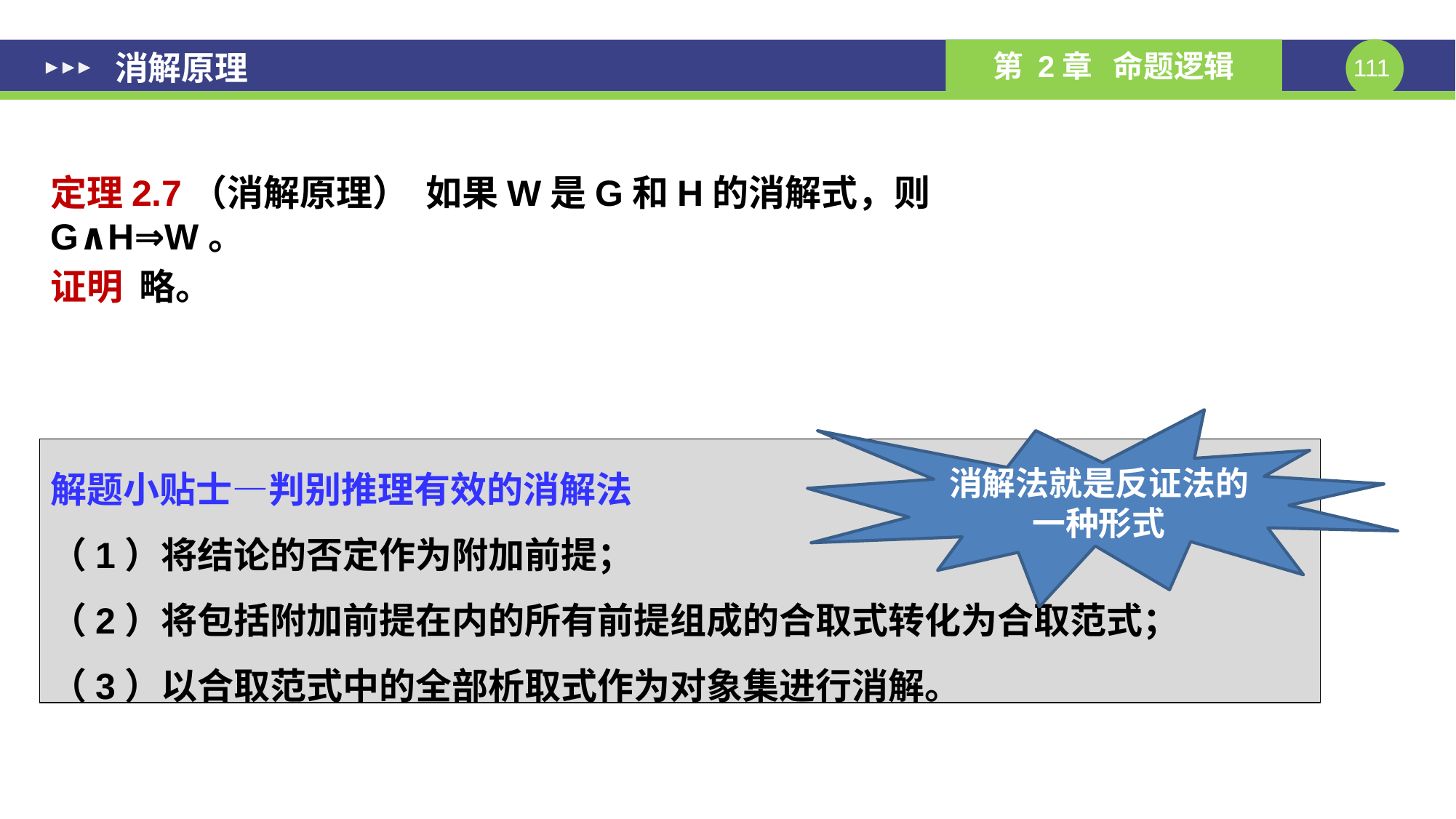

消解原理
定理2.7（消解原理）  如果W是G和H的消解式，则G∧H⇒W。
证明  略。
消解法就是反证法的一种形式
解题小贴士—判别推理有效的消解法
（1）将结论的否定作为附加前提；
（2）将包括附加前提在内的所有前提组成的合取式转化为合取范式；
（3）以合取范式中的全部析取式作为对象集进行消解。